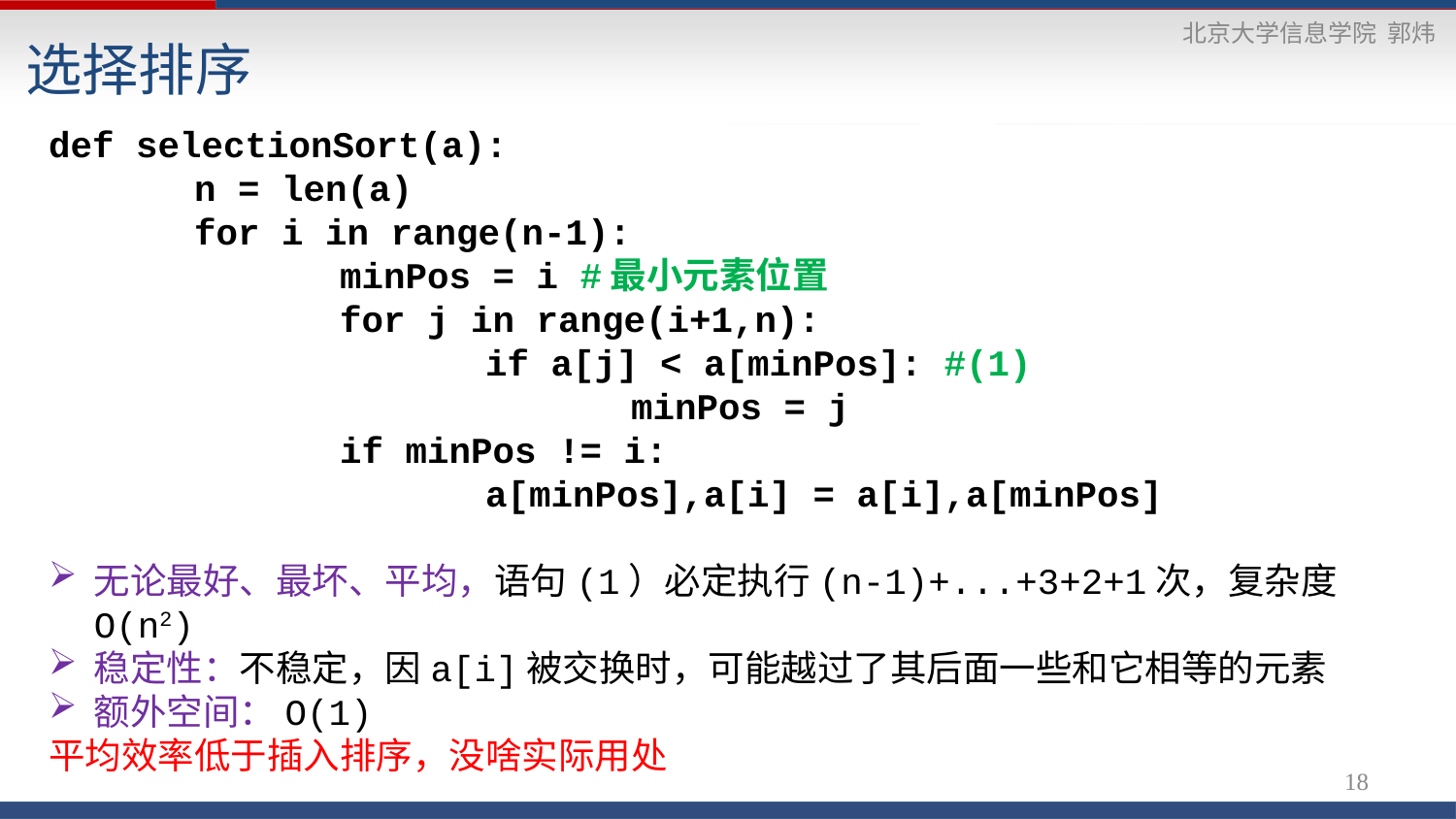

选择排序
def selectionSort(a):
	n = len(a)
	for i in range(n-1):
		minPos = i #最小元素位置
		for j in range(i+1,n):
			if a[j] < a[minPos]: #(1)
				minPos = j
		if minPos != i:
			a[minPos],a[i] = a[i],a[minPos]

无论最好、最坏、平均，语句(1）必定执行(n-1)+...+3+2+1次，复杂度O(n2)
稳定性：不稳定，因a[i]被交换时，可能越过了其后面一些和它相等的元素
额外空间：O(1)
平均效率低于插入排序，没啥实际用处
18